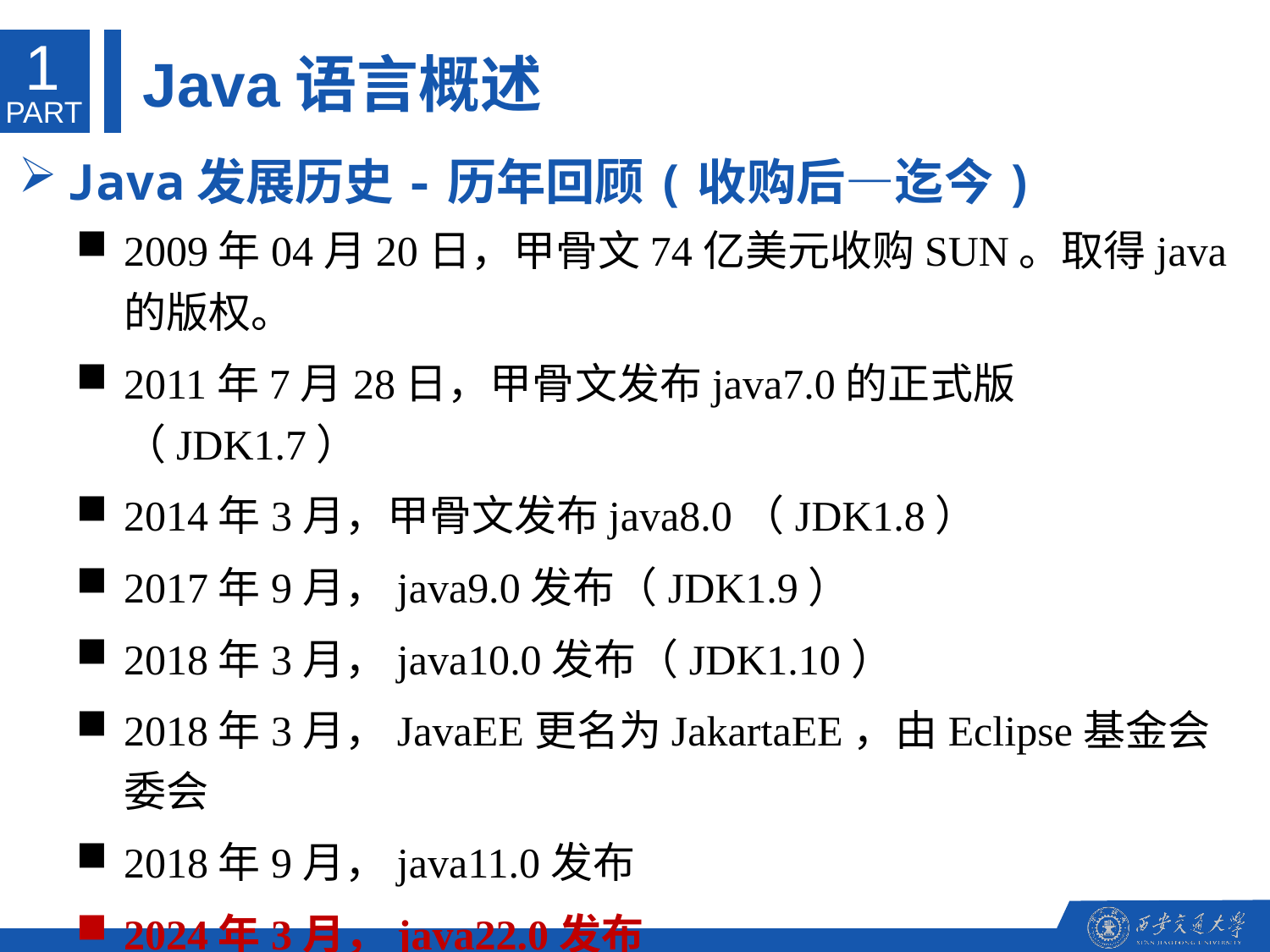

1
Java语言概述
PART
Java发展历史-历年回顾(收购后—迄今)
2009年04月20日，甲骨文74亿美元收购SUN。取得java的版权。
2011年7月28日，甲骨文发布java7.0的正式版（JDK1.7）
2014年3月，甲骨文发布java8.0（JDK1.8）
2017年9月，java9.0发布（JDK1.9）
2018年3月，java10.0发布（JDK1.10）
2018年3月，JavaEE更名为JakartaEE，由Eclipse基金会委会
2018年9月，java11.0发布
2024年3月，java22.0发布